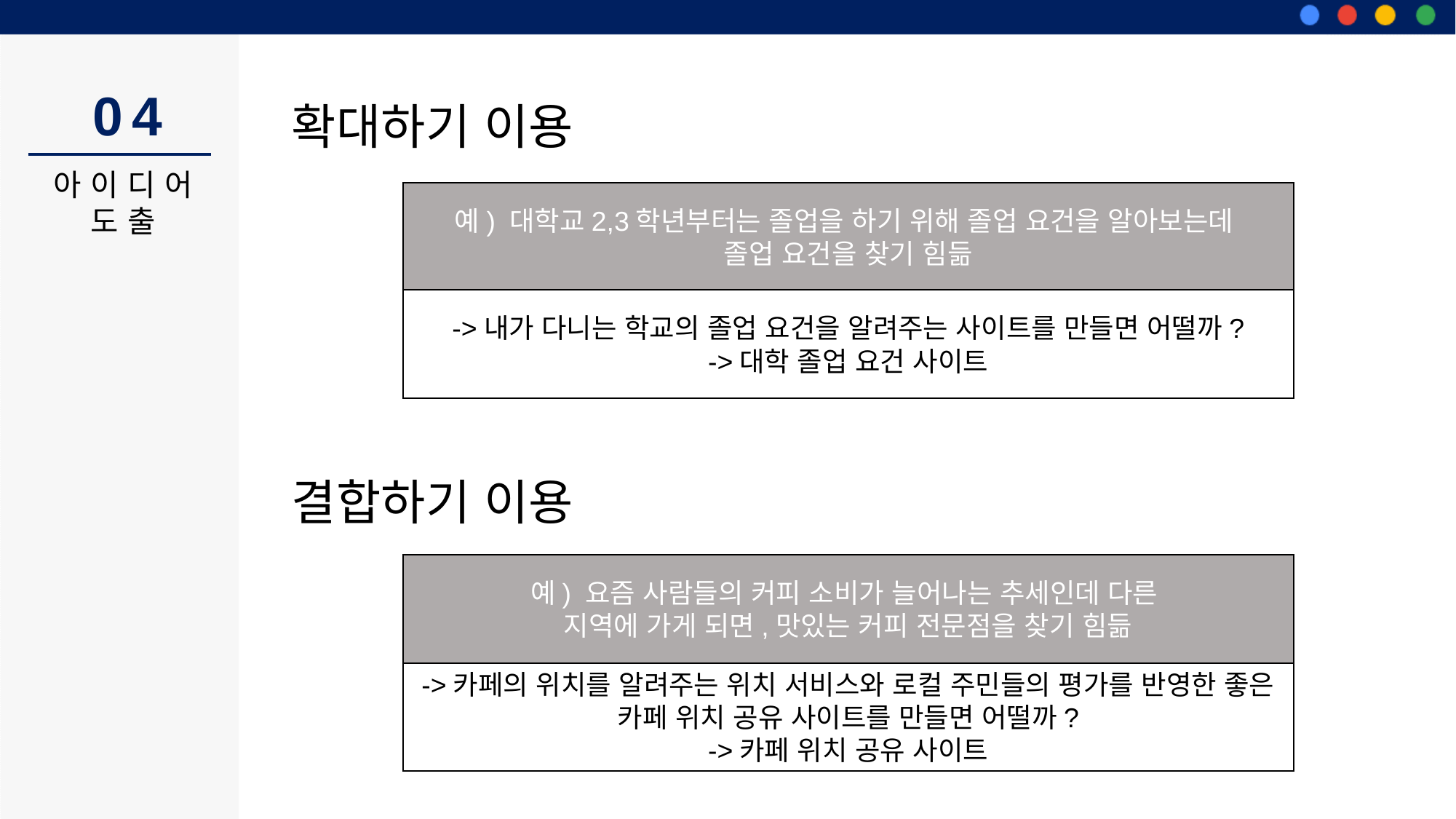

04
확대하기 이용
아이디어
도출
예) 대학교2,3학년부터는 졸업을 하기 위해 졸업 요건을 알아보는데
졸업 요건을 찾기 힘듦
->내가 다니는 학교의 졸업 요건을 알려주는 사이트를 만들면 어떨까?
->대학 졸업 요건 사이트
결합하기 이용
예) 요즘 사람들의 커피 소비가 늘어나는 추세인데 다른
지역에 가게 되면,맛있는 커피 전문점을 찾기 힘듦
->카페의 위치를 알려주는 위치 서비스와 로컬 주민들의 평가를 반영한 좋은 카페 위치 공유 사이트를 만들면 어떨까?
->카페 위치 공유 사이트